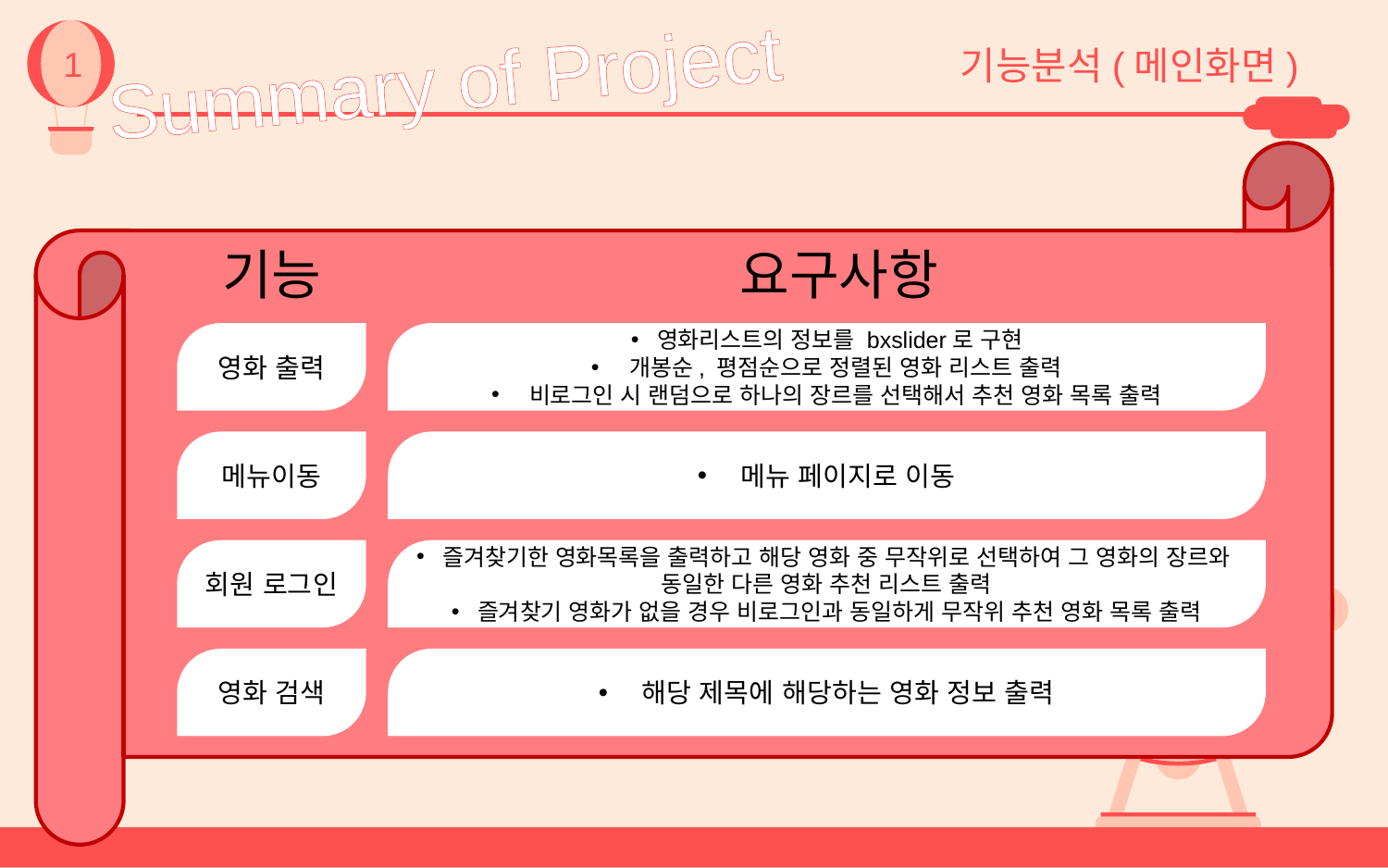

1

Summary of Project
기능분석(메인화면)

기능
요구사항
영화 출력
영화리스트의 정보를 bxslider로 구현
 개봉순, 평점순으로 정렬된 영화 리스트 출력
 비로그인 시 랜덤으로 하나의 장르를 선택해서 추천 영화 목록 출력
메뉴이동
메뉴 페이지로 이동
회원 로그인
즐겨찾기한 영화목록을 출력하고 해당 영화 중 무작위로 선택하여 그 영화의 장르와
동일한 다른 영화 추천 리스트 출력
즐겨찾기 영화가 없을 경우 비로그인과 동일하게 무작위 추천 영화 목록 출력
영화 검색
해당 제목에 해당하는 영화 정보 출력